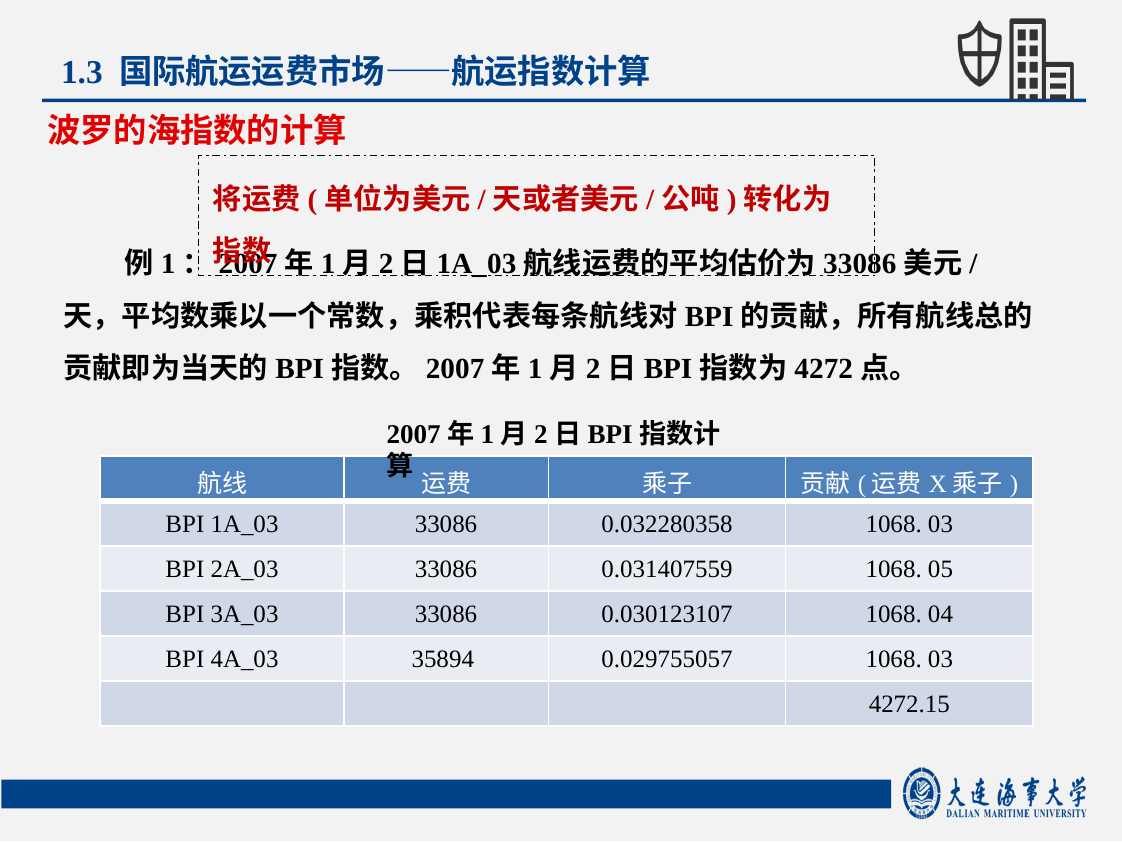

1.3 国际航运运费市场——航运指数计算
波罗的海指数的计算
将运费(单位为美元/天或者美元/公吨)转化为指数
        例1：2007年1月2日1A_03航线运费的平均估价为33086美元/天，平均数乘以一个常数，乘积代表每条航线对BPI的贡献，所有航线总的贡献即为当天的BPI指数。2007年1月2日BPI指数为4272点。
2007年1月2日BPI指数计算
| 航线 | 运费 | 乘子 | 贡献(运费X乘子) |
| --- | --- | --- | --- |
| BPI 1A\_03 | 33086 | 0.032280358 | 1068. 03 |
| BPI 2A\_03 | 33086 | 0.031407559 | 1068. 05 |
| BPI 3A\_03 | 33086 | 0.030123107 | 1068. 04 |
| BPI 4A\_03 | 35894 | 0.029755057 | 1068. 03 |
|  |  |  | 4272.15 |